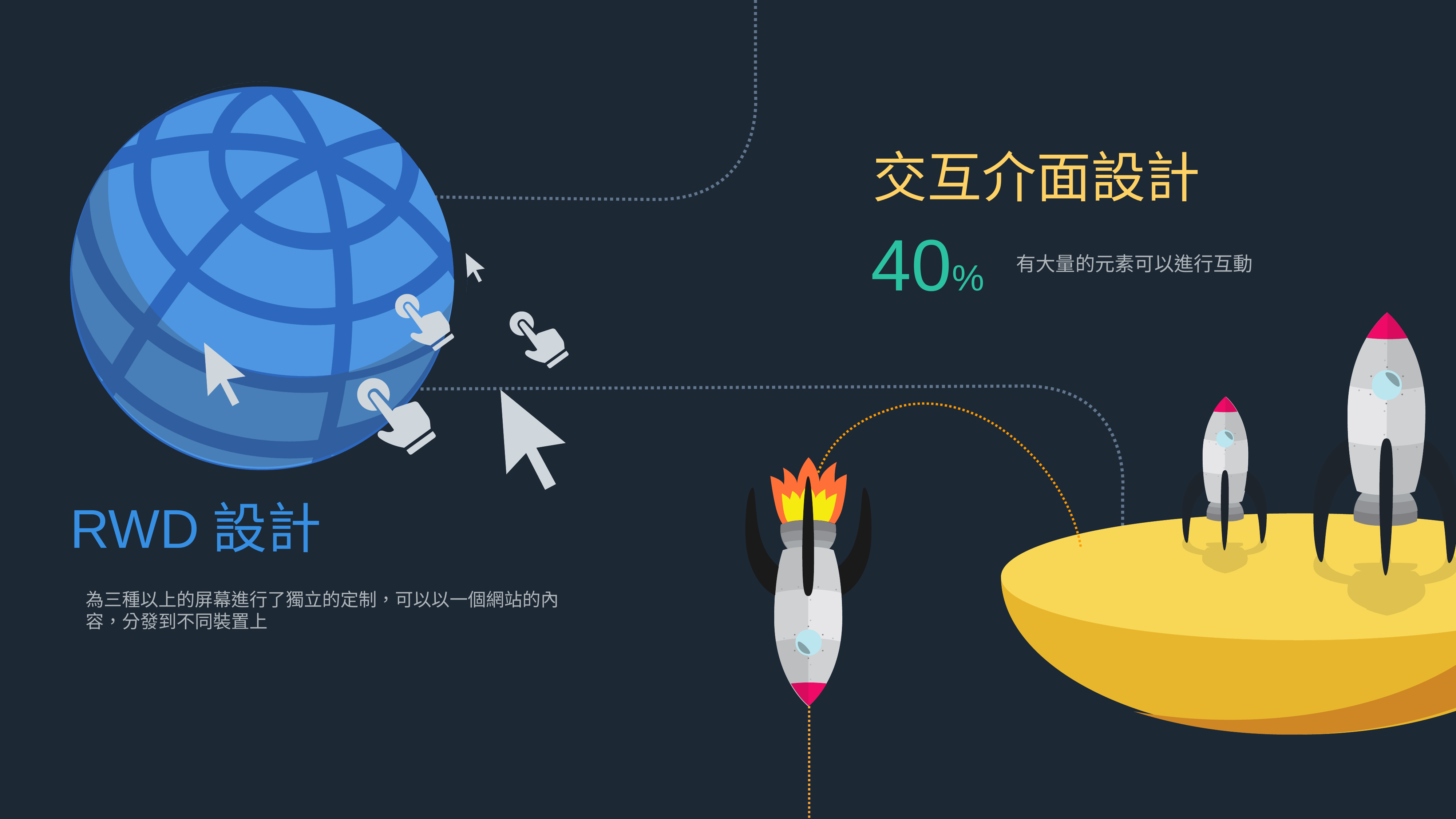

交互介面設計
有大量的元素可以進行互動
40%

RWD設計
為三種以上的屏幕進行了獨立的定制，可以以一個網站的內容，分發到不同裝置上